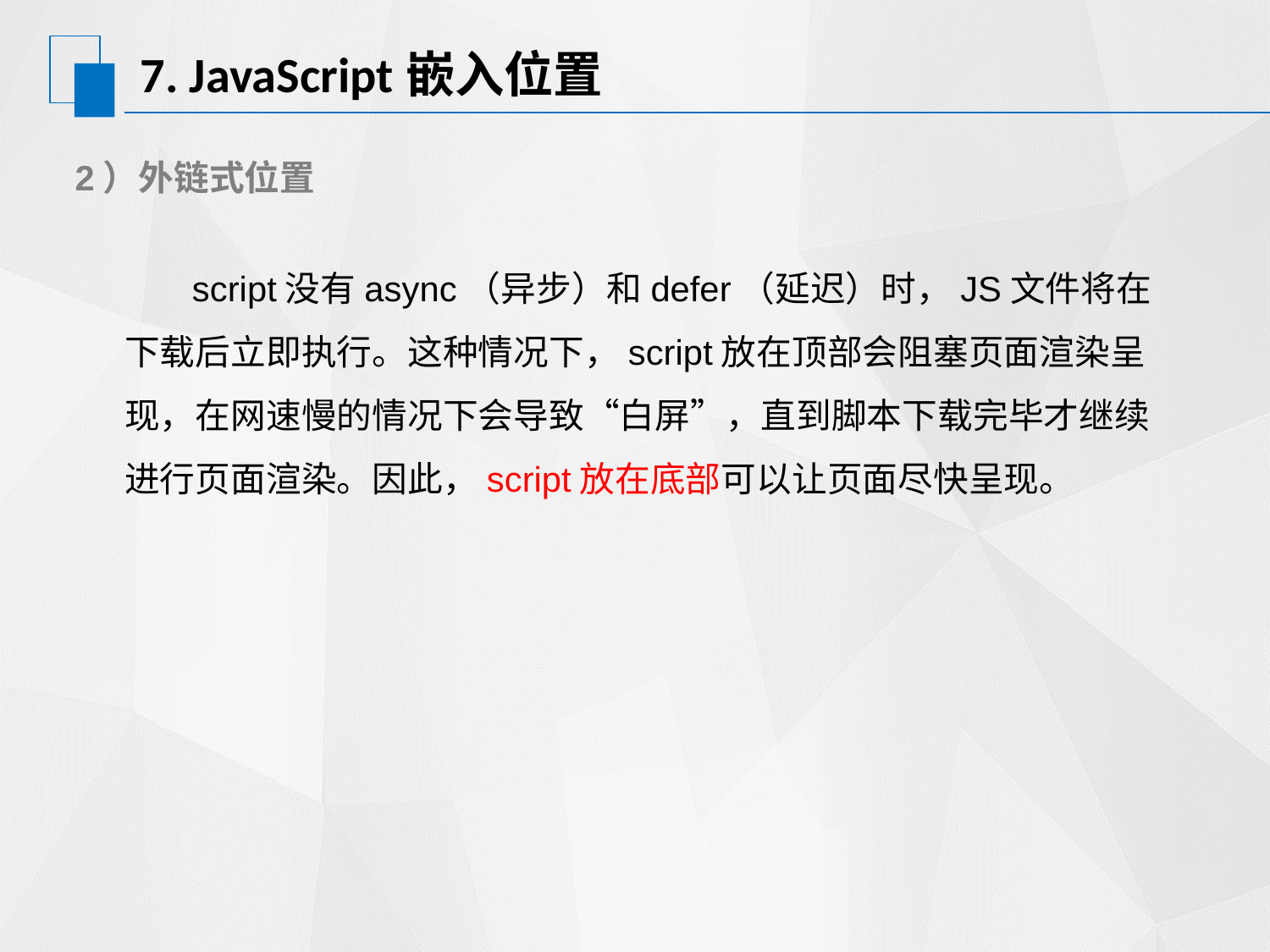

# 7. JavaScript嵌入位置
2）外链式位置
           script没有async（异步）和defer（延迟）时，JS文件将在下载后立即执行。这种情况下，script放在顶部会阻塞页面渲染呈现，在网速慢的情况下会导致“白屏”，直到脚本下载完毕才继续进行页面渲染。因此，script放在底部可以让页面尽快呈现。